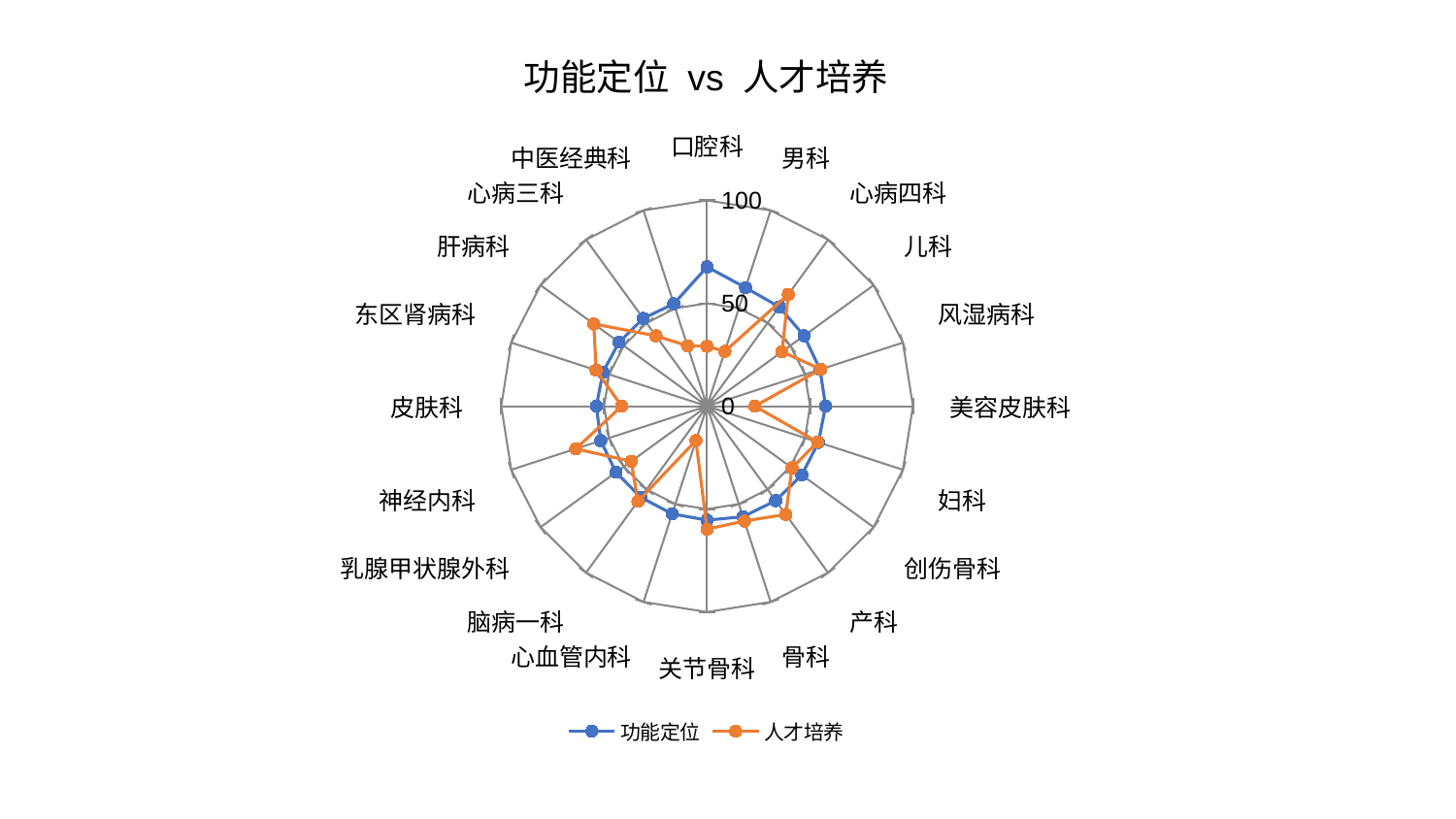

### Chart: 功能定位 vs 人才培养

| Category | 功能定位 | 人才培养 |
|---|---|---|
| 口腔科 | 67.6810001428028 | 29.111786693681037 |
| 男科 | 60.54378001610904 | 28.031827450265794 |
| 心病四科 | 59.643114365880976 | 67.13562085008093 |
| 儿科 | 58.226100308782655 | 45.00706566111355 |
| 风湿病科 | 57.715045181081756 | 58.132206164443005 |
| 美容皮肤科 | 57.564079853706225 | 23.231389273564687 |
| 妇科 | 56.89857286600192 | 56.435472029023494 |
| 创伤骨科 | 56.87224126166149 | 51.01436389135997 |
| 产科 | 56.744453641583185 | 65.02403241117929 |
| 骨科 | 56.482660857378896 | 58.68247227371134 |
| 关节骨科 | 55.37781853504014 | 59.72368929407663 |
| 心血管内科 | 54.996953859215985 | 17.589611332456542 |
| 脑病一科 | 54.76407683518347 | 57.13525244211107 |
| 乳腺甲状腺外科 | 54.68885953908657 | 45.57863579819328 |
| 神经内科 | 54.30855317453403 | 67.04987499596136 |
| 皮肤科 | 53.785611904136495 | 41.476681844478854 |
| 东区肾病科 | 53.23087487592444 | 56.684125719487895 |
| 肝病科 | 52.89075487744141 | 67.99753516591221 |
| 心病三科 | 52.72847226817667 | 42.2738757407696 |
| 中医经典科 | 52.317319671727766 | 30.844499718634438 |
35